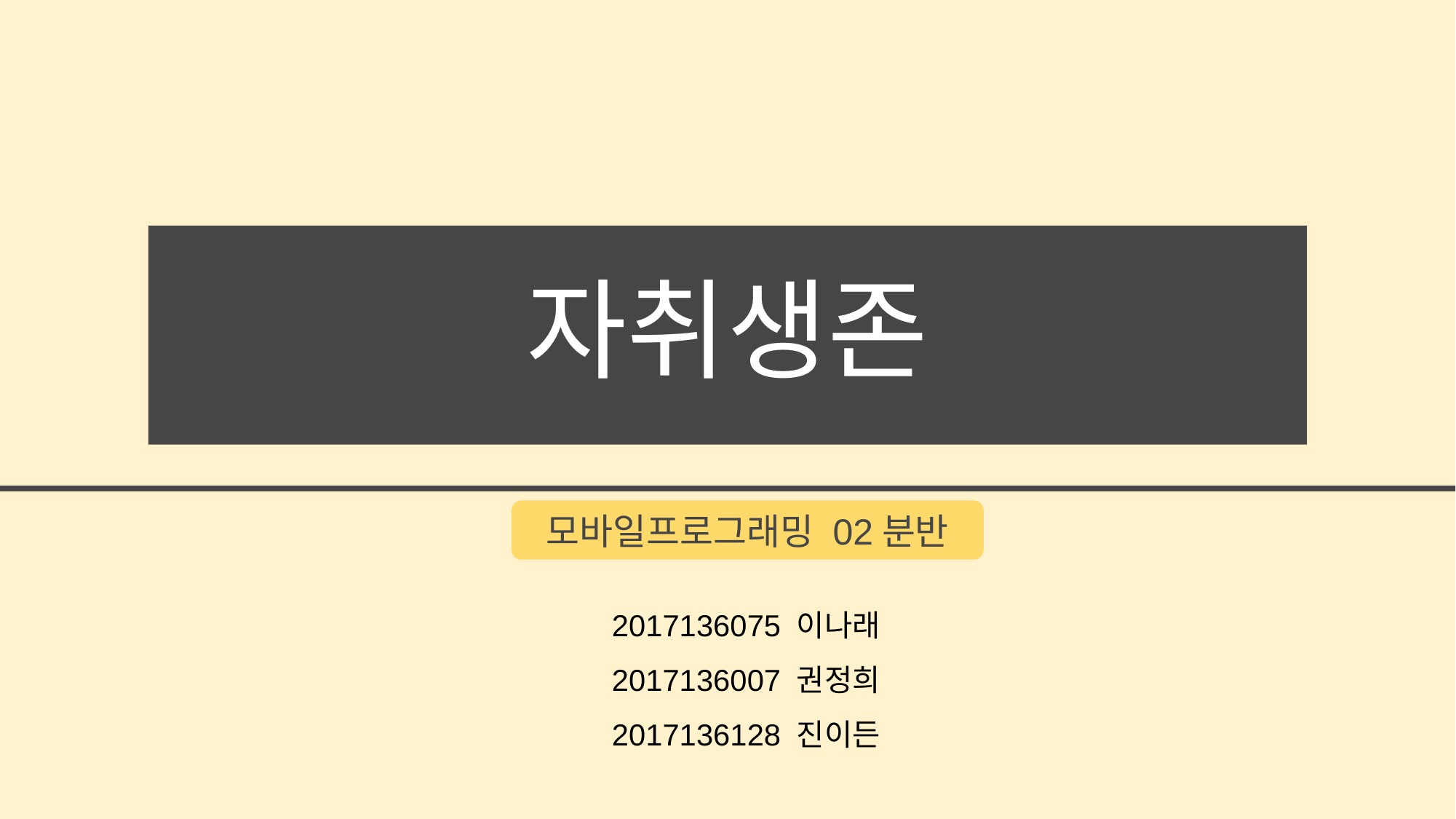

# 자취생존
모바일프로그래밍 02분반
2017136075 이나래
2017136007 권정희
2017136128 진이든